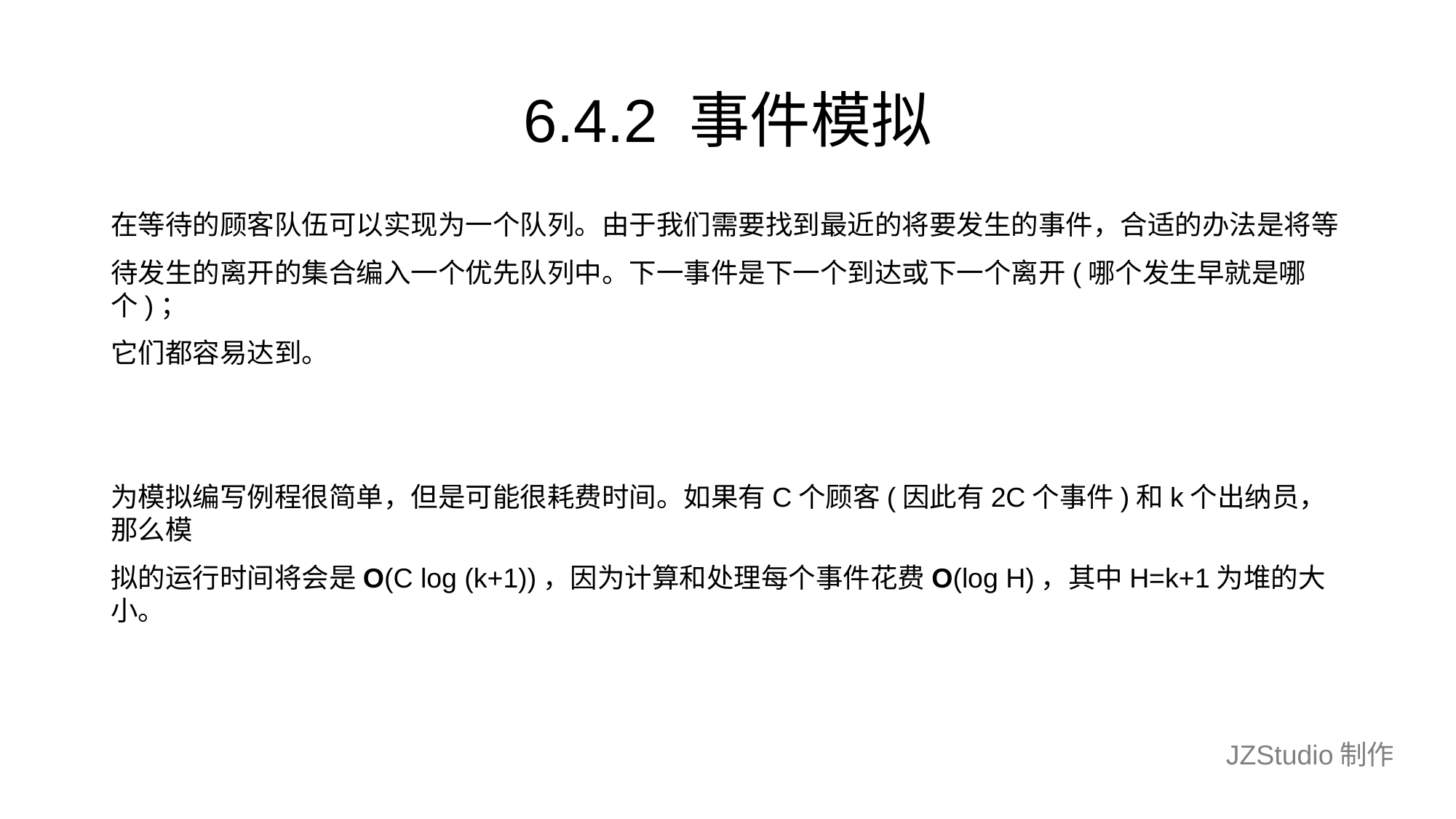

# 6.4.2 事件模拟
在等待的顾客队伍可以实现为一个队列。由于我们需要找到最近的将要发生的事件，合适的办法是将等
待发生的离开的集合编入一个优先队列中。下一事件是下一个到达或下一个离开(哪个发生早就是哪个)；
它们都容易达到。

为模拟编写例程很简单，但是可能很耗费时间。如果有C个顾客(因此有2C个事件)和k个出纳员，那么模
拟的运行时间将会是O(C log (k+1))，因为计算和处理每个事件花费O(log H)，其中H=k+1为堆的大小。